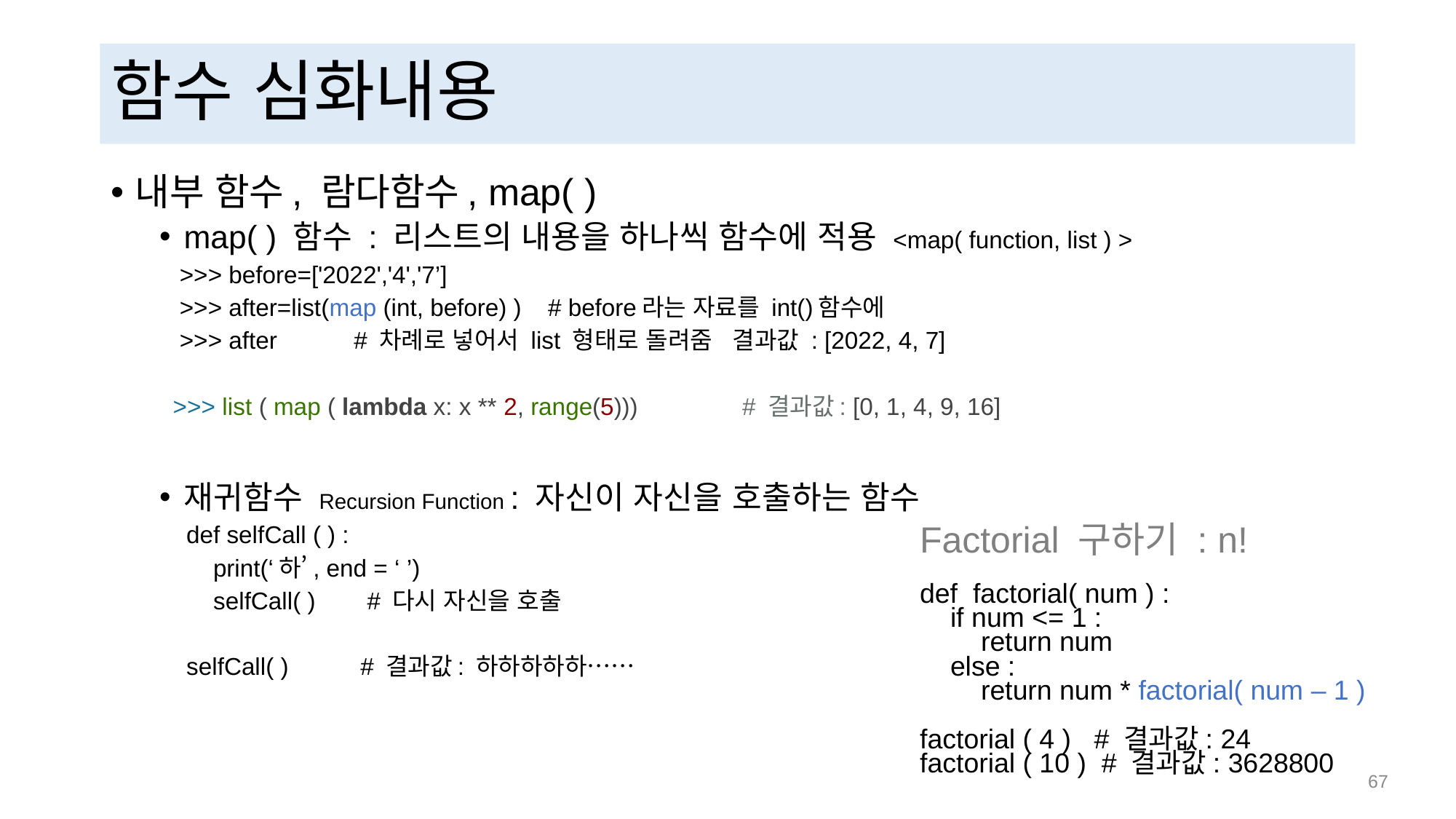

# 함수 심화내용
내부 함수, 람다함수, map( )
map( ) 함수 : 리스트의 내용을 하나씩 함수에 적용 <map( function, list ) >
   >>> before=['2022','4','7’]
   >>> after=list(map (int, before) )		# before라는 자료를 int()함수에
   >>> after				# 차례로 넣어서 list 형태로 돌려줌   결과값 : [2022, 4, 7]

  >>> list ( map ( lambda x: x ** 2, range(5)))  	# 결과값: [0, 1, 4, 9, 16]

재귀함수 Recursion Function : 자신이 자신을 호출하는 함수
    def selfCall ( ) :
        print(‘하’, end = ‘ ’)
        selfCall( ) 	  # 다시 자신을 호출

    selfCall( )		 # 결과값: 하하하하하……

Factorial 구하기 : n!

def  factorial( num ) :
    if num <= 1 :
        return num
    else :
        return num * factorial( num – 1 )

factorial ( 4 )   # 결과값: 24
factorial ( 10 )  # 결과값: 3628800

 67